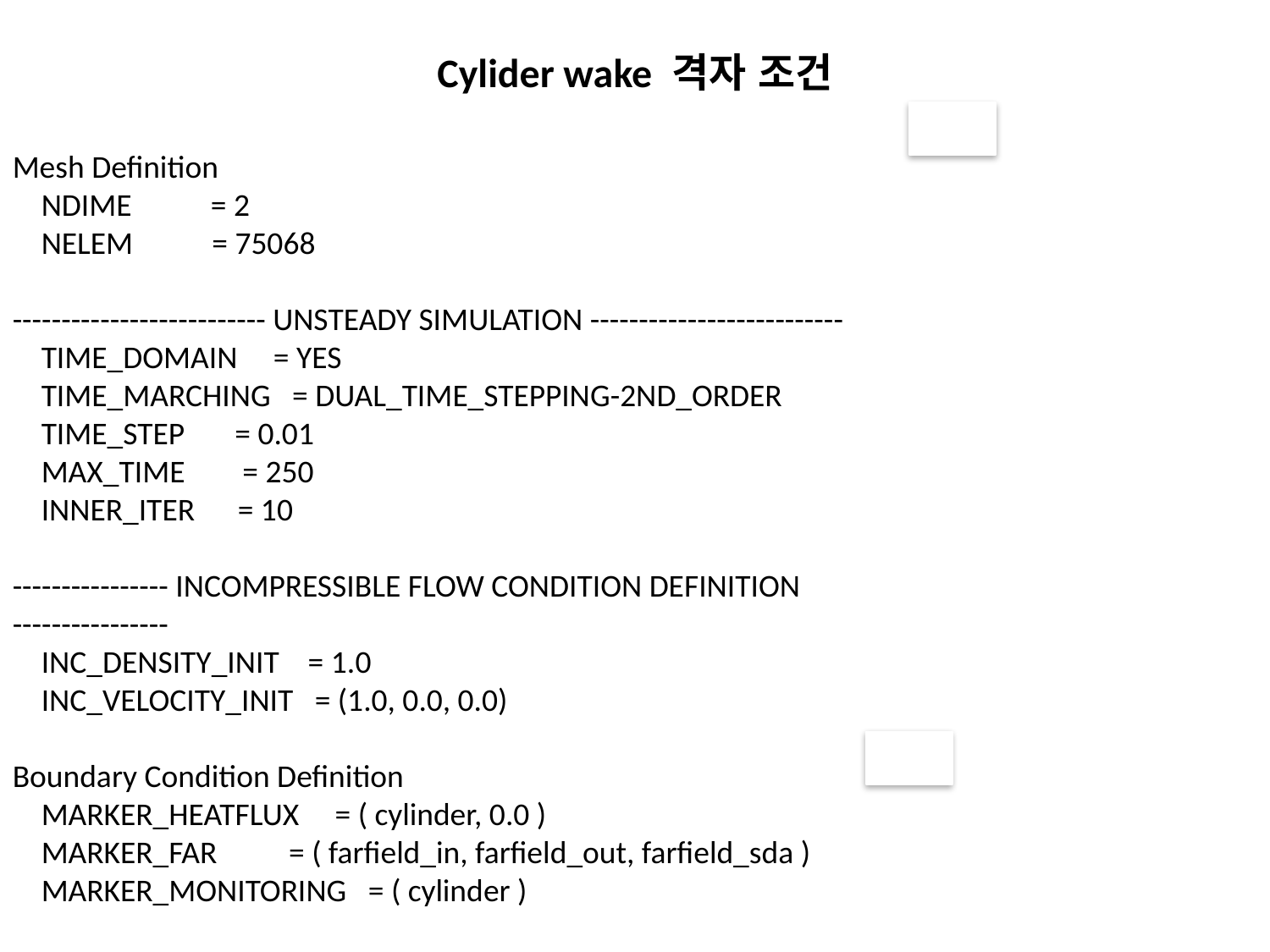

Cylider wake 격자 조건

Mesh Definition
    NDIME           = 2
    NELEM           = 75068

-------------------------- UNSTEADY SIMULATION --------------------------
    TIME_DOMAIN     = YES
    TIME_MARCHING   = DUAL_TIME_STEPPING-2ND_ORDER
    TIME_STEP       = 0.01
    MAX_TIME        = 250
    INNER_ITER      = 10

---------------- INCOMPRESSIBLE FLOW CONDITION DEFINITION ----------------
    INC_DENSITY_INIT    = 1.0
    INC_VELOCITY_INIT   = (1.0, 0.0, 0.0)

Boundary Condition Definition
    MARKER_HEATFLUX     = ( cylinder, 0.0 )
    MARKER_FAR          = ( farfield_in, farfield_out, farfield_sda )
    MARKER_MONITORING   = ( cylinder )